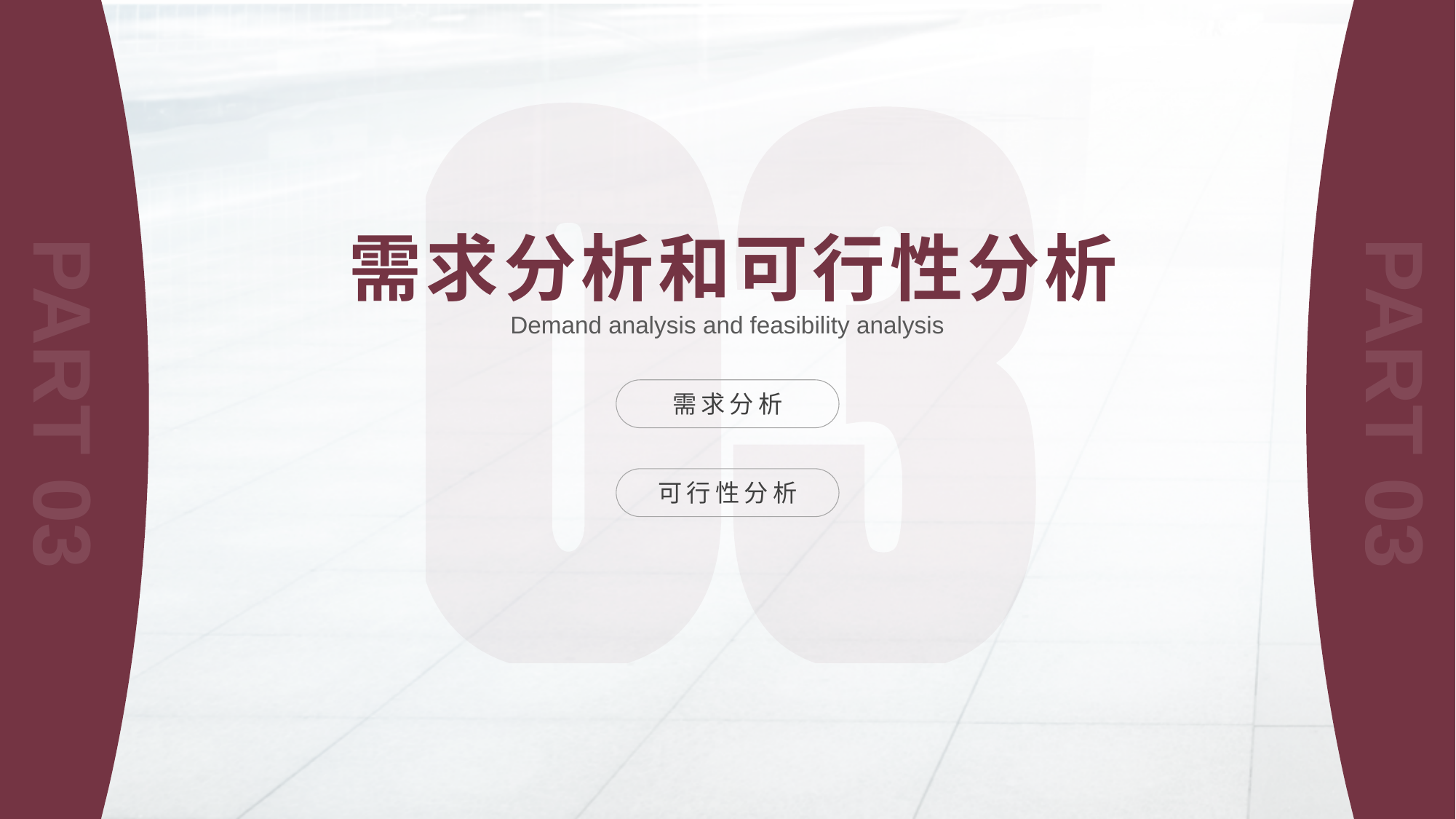

PART 03

PART 03
03
需求分析和可行性分析
Demand analysis and feasibility analysis

需求分析

可行性分析